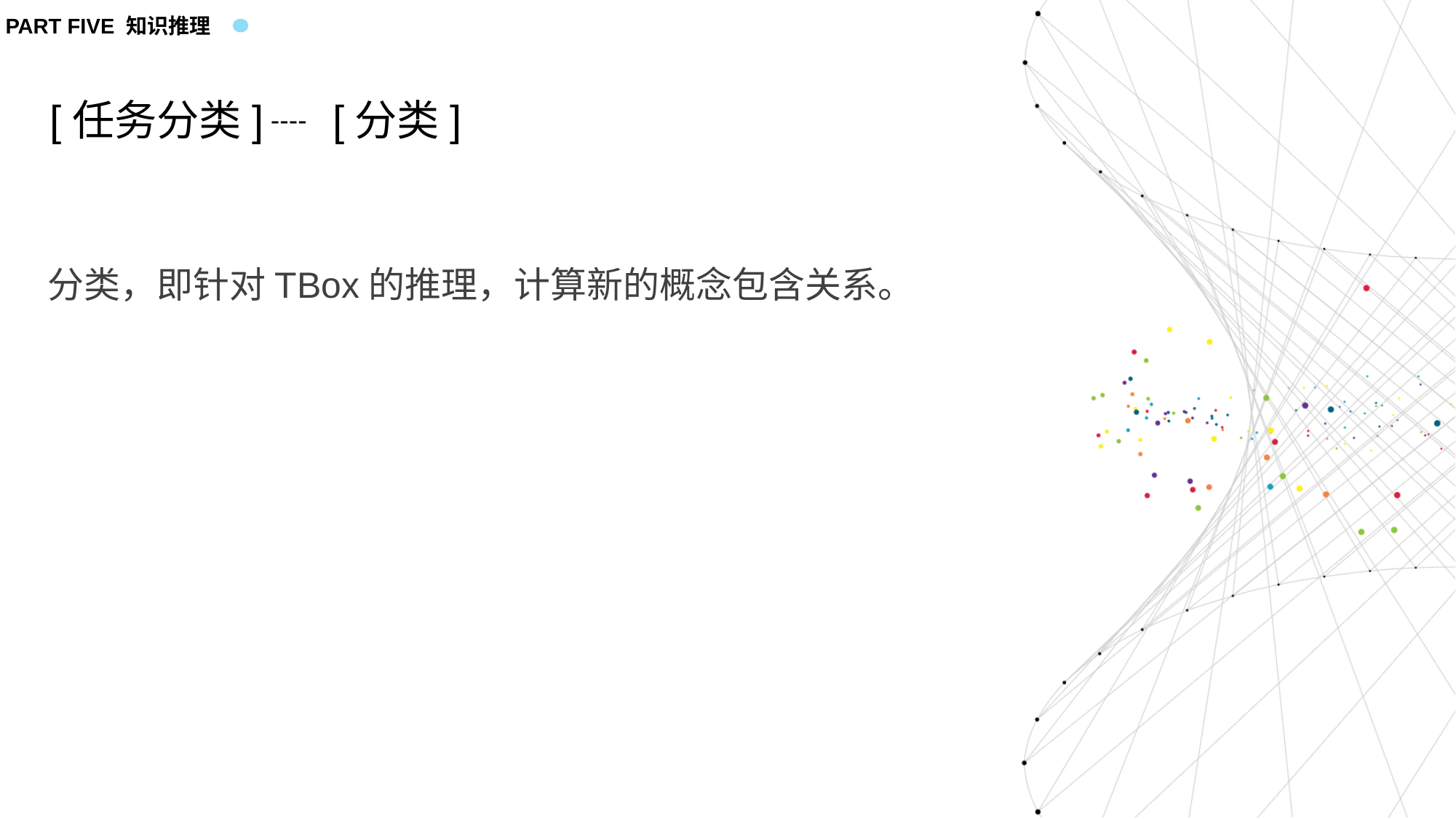

PART FIVE 知识推理

[任务分类]
[分类]
----
分类，即针对TBox的推理，计算新的概念包含关系。